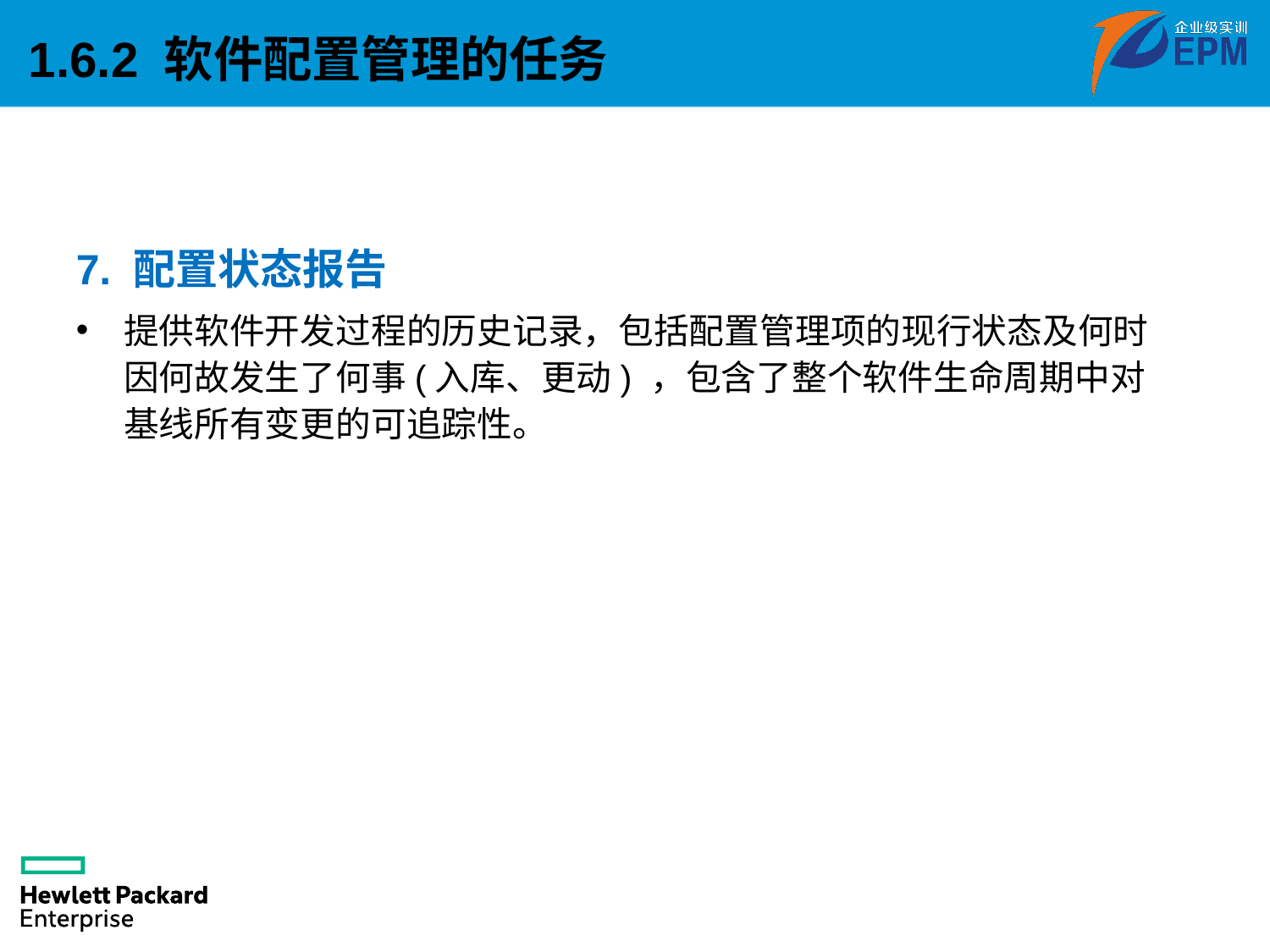

1.6.2 软件配置管理的任务
7. 配置状态报告
提供软件开发过程的历史记录，包括配置管理项的现行状态及何时因何故发生了何事(入库、更动) ，包含了整个软件生命周期中对基线所有变更的可追踪性。